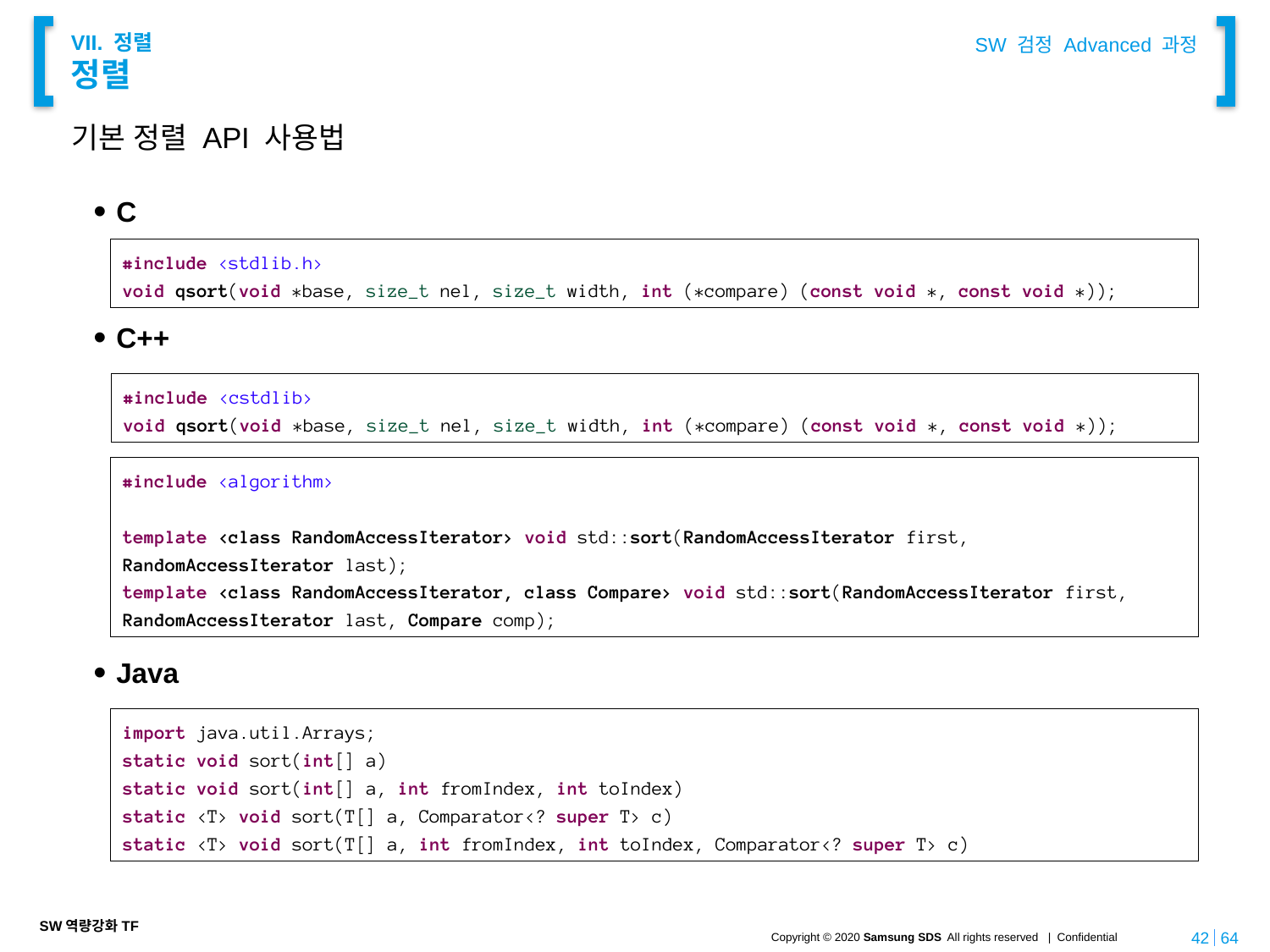

SW 검정 Advanced 과정
# VII. 정렬 정렬
기본 정렬 API 사용법
C

C++

Java
#include <stdlib.h>
void qsort(void *base, size_t nel, size_t width, int (*compare) (const void *, const void *));
#include <cstdlib>
void qsort(void *base, size_t nel, size_t width, int (*compare) (const void *, const void *));
#include <algorithm>

template <class RandomAccessIterator> void std::sort(RandomAccessIterator first, RandomAccessIterator last);
template <class RandomAccessIterator, class Compare> void std::sort(RandomAccessIterator first, RandomAccessIterator last, Compare comp);
import java.util.Arrays;
static void sort(int[] a)
static void sort(int[] a, int fromIndex, int toIndex)
static <T> void sort(T[] a, Comparator<? super T> c)
static <T> void sort(T[] a, int fromIndex, int toIndex, Comparator<? super T> c)